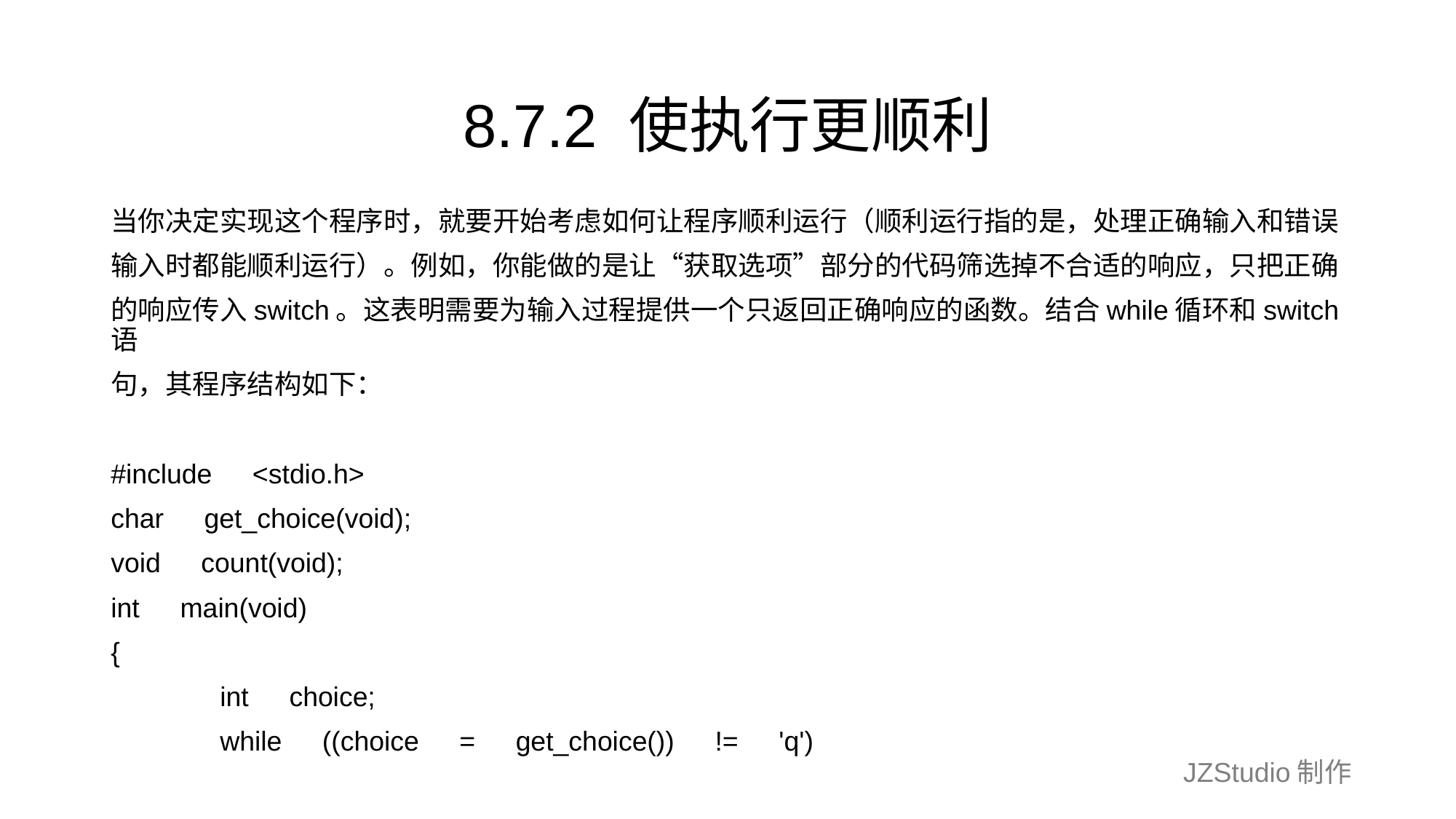

# 8.7.2 使执行更顺利
当你决定实现这个程序时，就要开始考虑如何让程序顺利运行（顺利运行指的是，处理正确输入和错误
输入时都能顺利运行）。例如，你能做的是让“获取选项”部分的代码筛选掉不合适的响应，只把正确
的响应传入switch。这表明需要为输入过程提供一个只返回正确响应的函数。结合while循环和switch语
句，其程序结构如下：

#include　<stdio.h>
char　get_choice(void);
void　count(void);
int　main(void)
{
	int　choice;
	while　((choice　=　get_choice())　!=　'q')